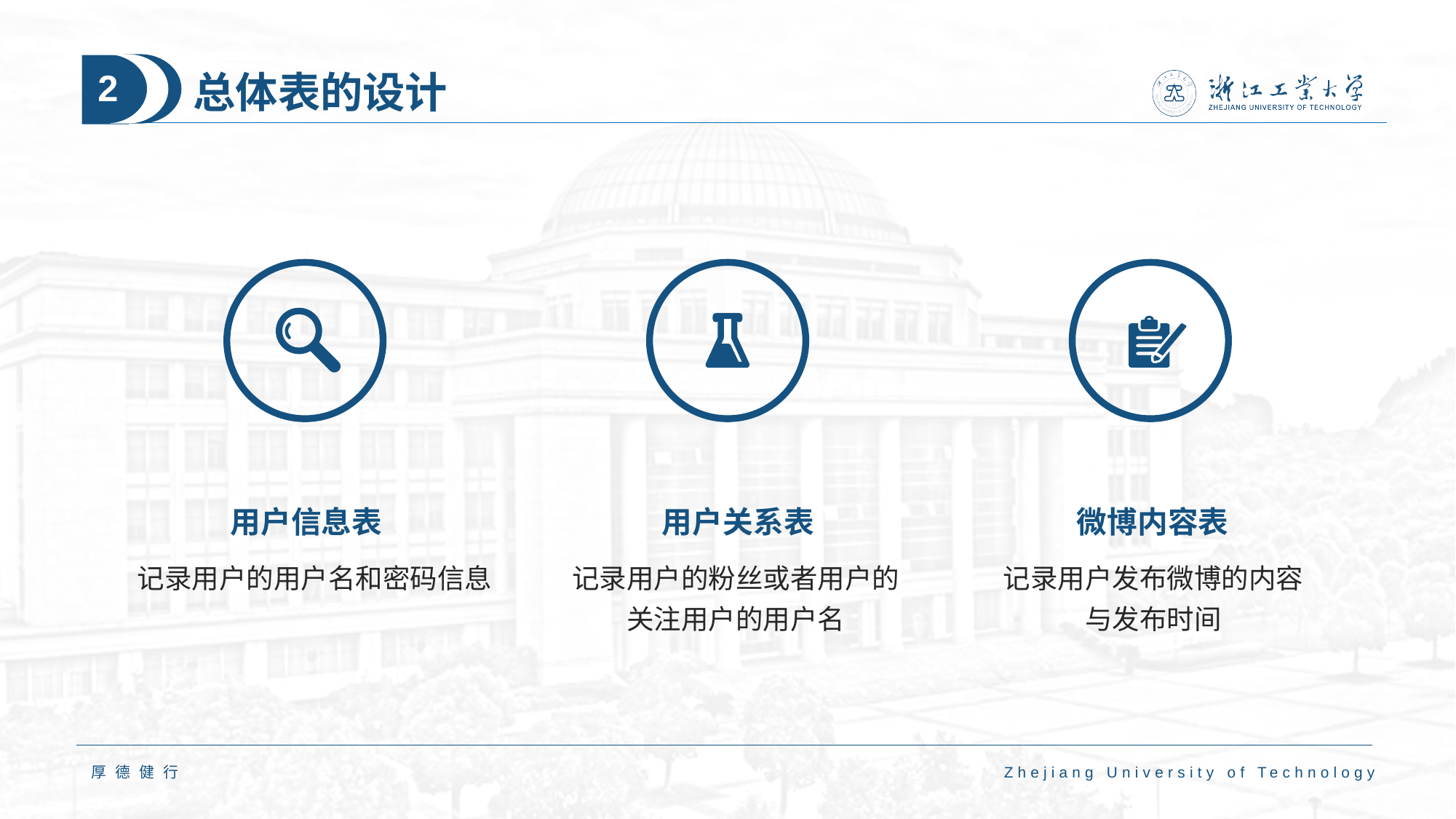

# 总体表的设计
2

用户信息表
用户关系表
微博内容表
记录用户的用户名和密码信息
记录用户的粉丝或者用户的关注用户的用户名
记录用户发布微博的内容
与发布时间
厚德健行
Zhejiang University of Technology